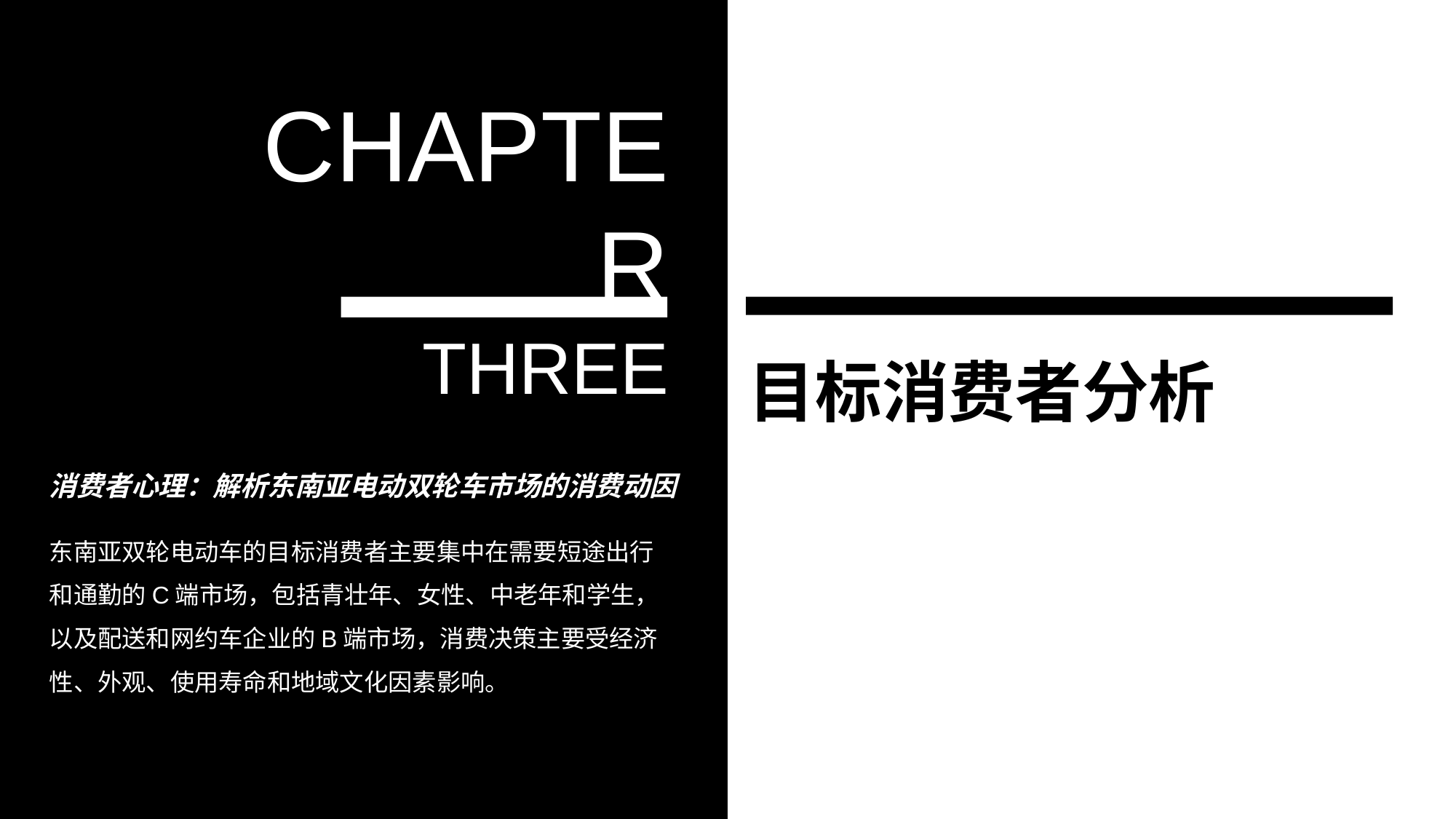

CHAPTER
THREE

目标消费者分析
消费者心理：解析东南亚电动双轮车市场的消费动因
东南亚双轮电动车的目标消费者主要集中在需要短途出行和通勤的C端市场，包括青壮年、女性、中老年和学生，以及配送和网约车企业的B端市场，消费决策主要受经济性、外观、使用寿命和地域文化因素影响。